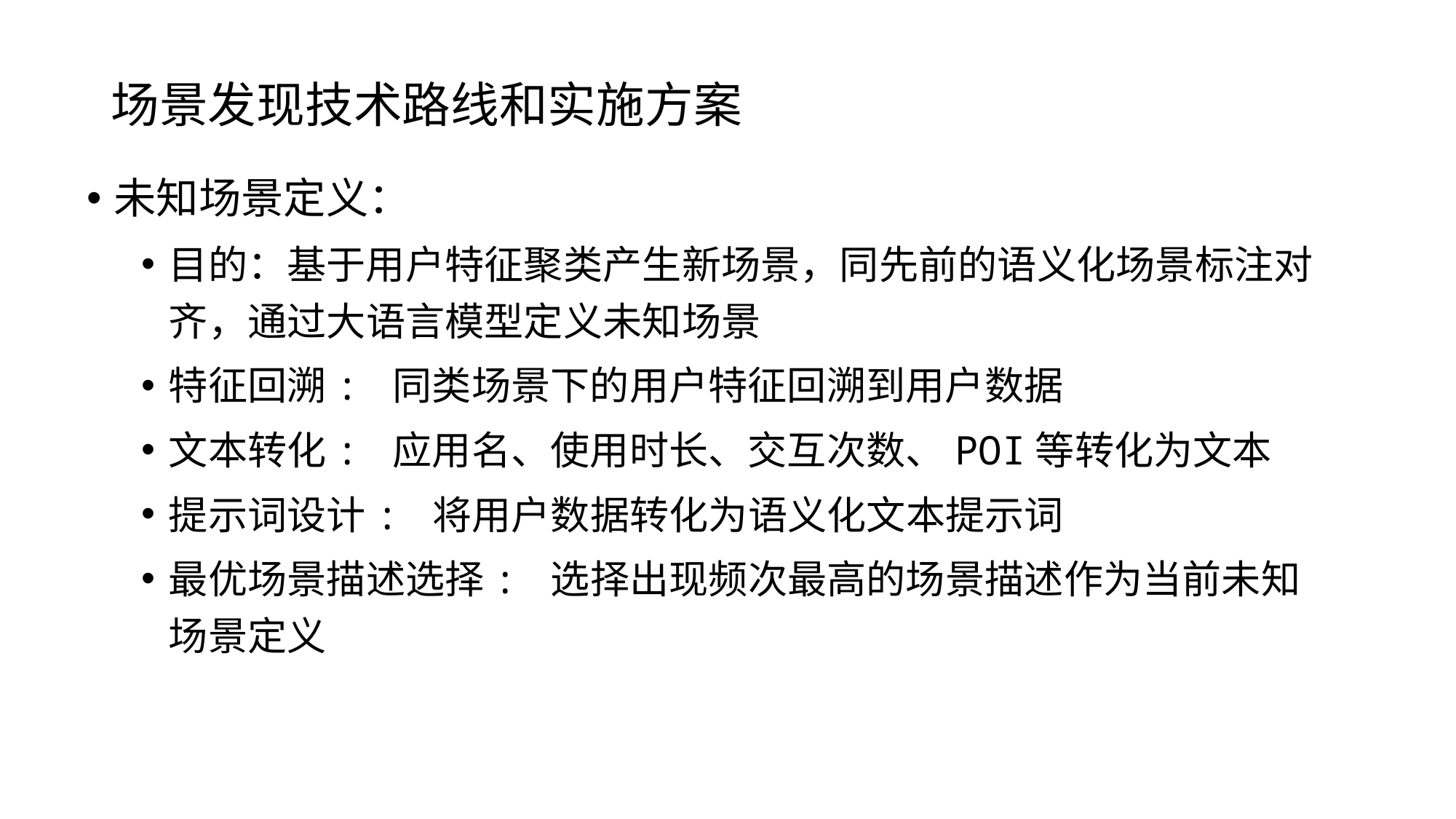

# 场景发现技术路线和实施方案
未知场景定义：
目的：基于用户特征聚类产生新场景，同先前的语义化场景标注对齐，通过大语言模型定义未知场景
特征回溯: 同类场景下的用户特征回溯到用户数据
文本转化: 应用名、使用时长、交互次数、POI等转化为文本
提示词设计: 将用户数据转化为语义化文本提示词
最优场景描述选择: 选择出现频次最高的场景描述作为当前未知场景定义